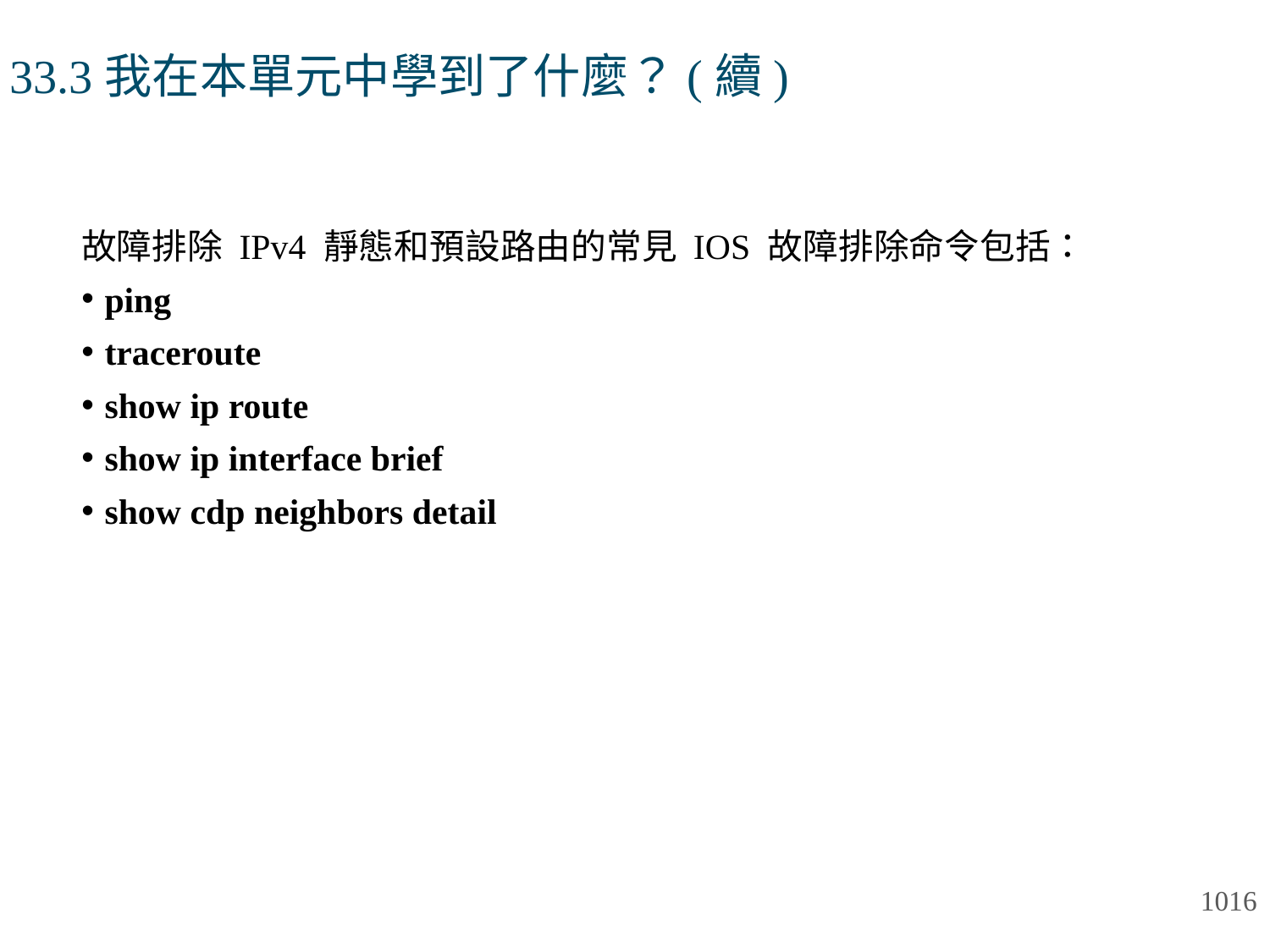

# 33.3我在本單元中學到了什麼？(續)
故障排除 IPv4 靜態和預設路由的常見 IOS 故障排除命令包括：
ping
traceroute
show ip route
show ip interface brief
show cdp neighbors detail
1016